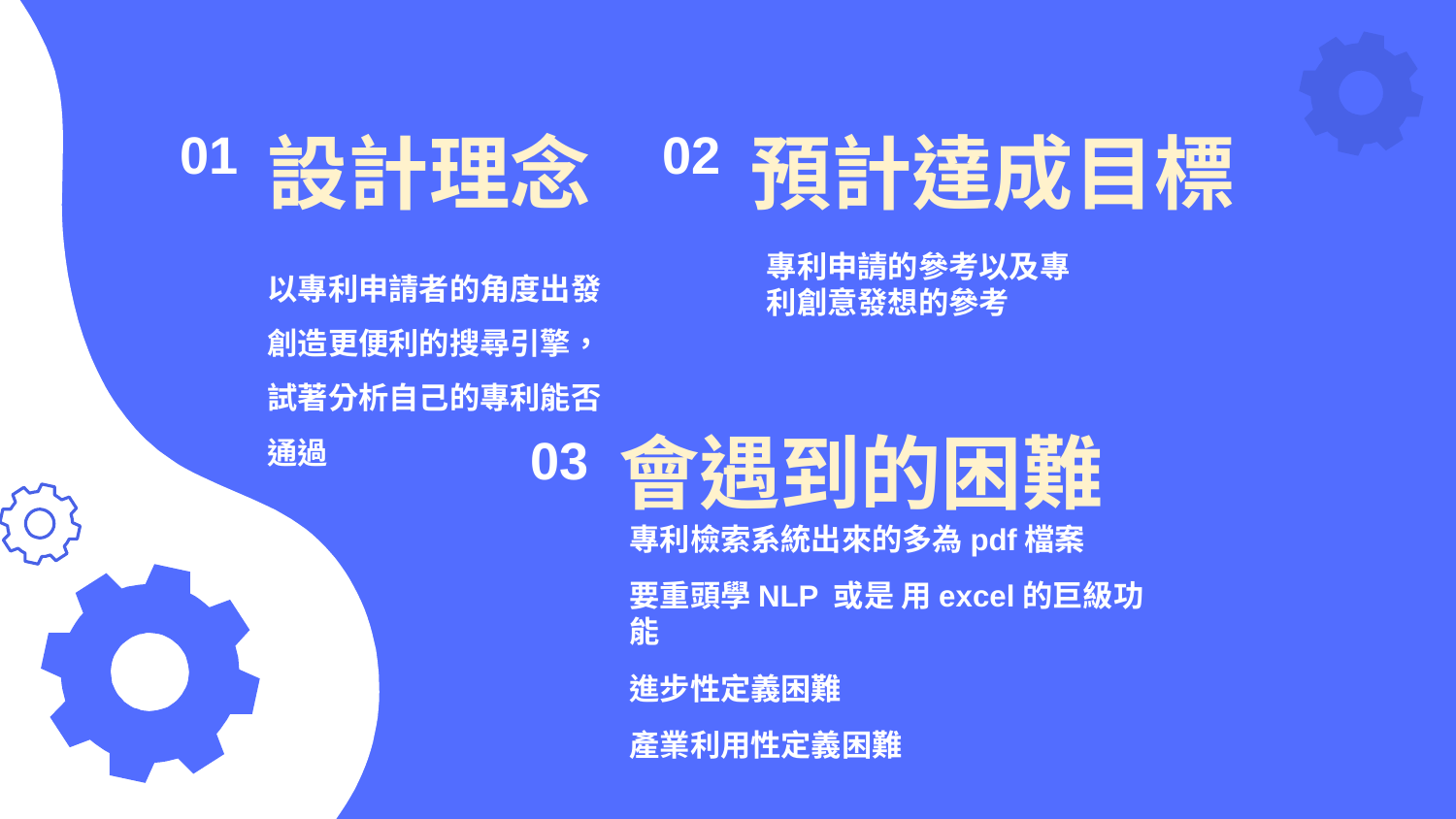

01
02
預計達成目標
# 設計理念
專利申請的參考以及專利創意發想的參考
以專利申請者的角度出發創造更便利的搜尋引擎，試著分析自己的專利能否通過
會遇到的困難
03
專利檢索系統出來的多為pdf檔案
要重頭學NLP 或是 用excel的巨級功能
進步性定義困難
產業利用性定義困難